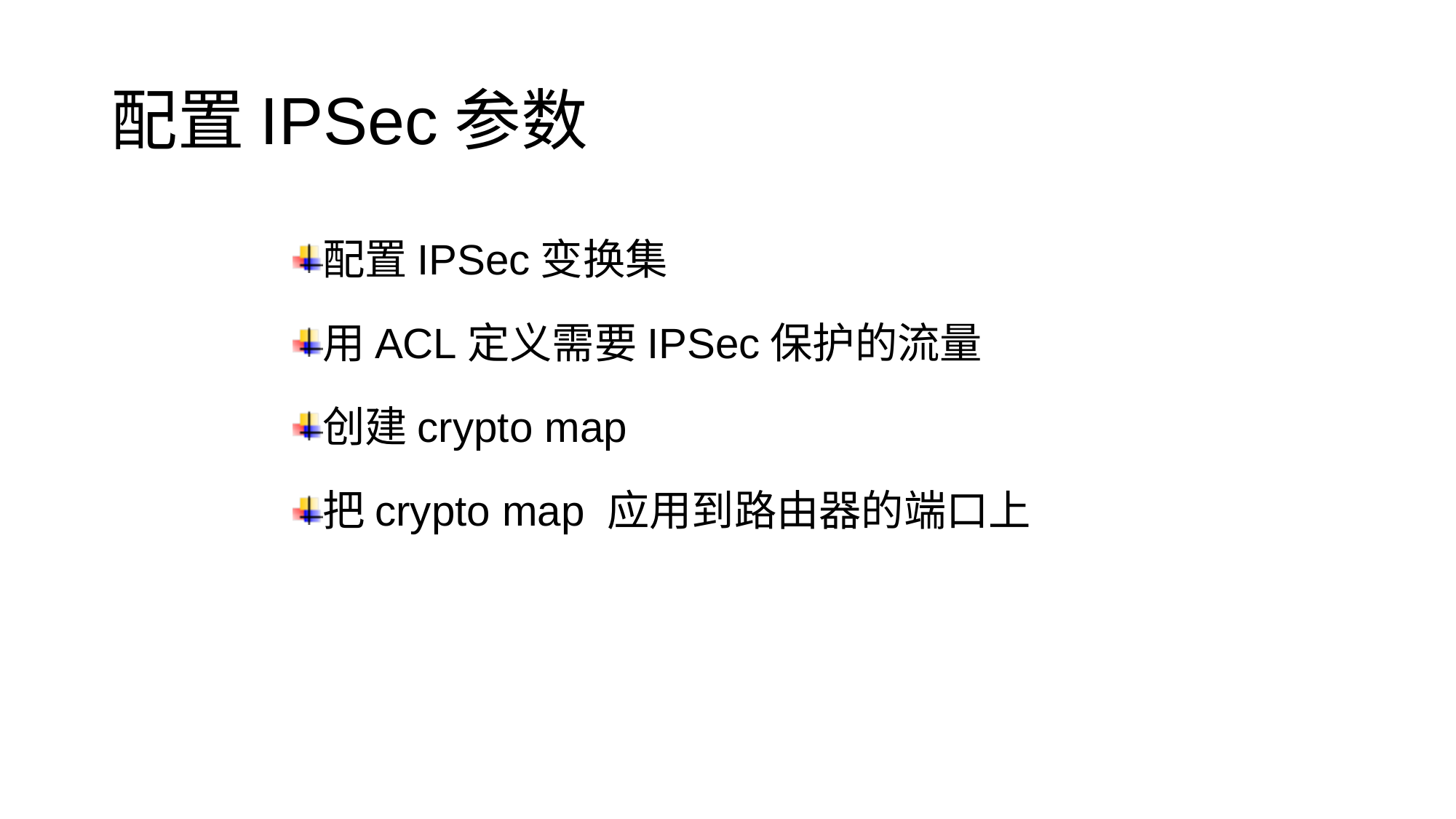

# 配置IPSec参数
配置IPSec变换集
用ACL定义需要IPSec保护的流量
创建crypto map
把crypto map 应用到路由器的端口上